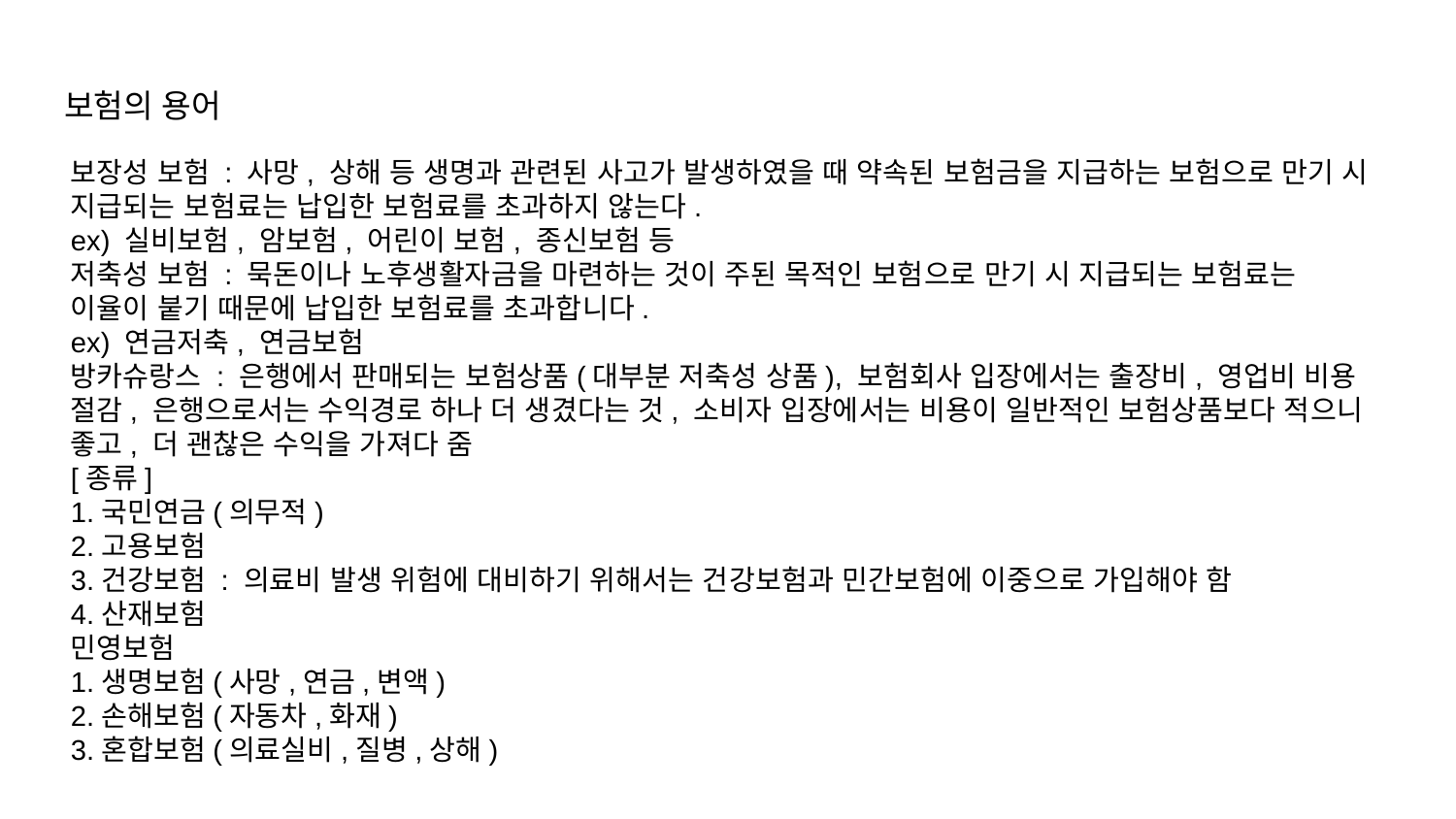

# 보험의 용어
보장성 보험 : 사망, 상해 등 생명과 관련된 사고가 발생하였을 때 약속된 보험금을 지급하는 보험으로 만기 시 지급되는 보험료는 납입한 보험료를 초과하지 않는다.
ex) 실비보험, 암보험, 어린이 보험, 종신보험 등
저축성 보험 : 묵돈이나 노후생활자금을 마련하는 것이 주된 목적인 보험으로 만기 시 지급되는 보험료는 이율이 붙기 때문에 납입한 보험료를 초과합니다.
ex) 연금저축, 연금보험
방카슈랑스 : 은행에서 판매되는 보험상품(대부분 저축성 상품), 보험회사 입장에서는 출장비, 영업비 비용 절감, 은행으로서는 수익경로 하나 더 생겼다는 것, 소비자 입장에서는 비용이 일반적인 보험상품보다 적으니 좋고, 더 괜찮은 수익을 가져다 줌
[종류]
1.국민연금(의무적)
2.고용보험
3.건강보험 : 의료비 발생 위험에 대비하기 위해서는 건강보험과 민간보험에 이중으로 가입해야 함
4.산재보험
민영보험
1.생명보험(사망,연금,변액)
2.손해보험(자동차,화재)
3.혼합보험(의료실비,질병,상해)